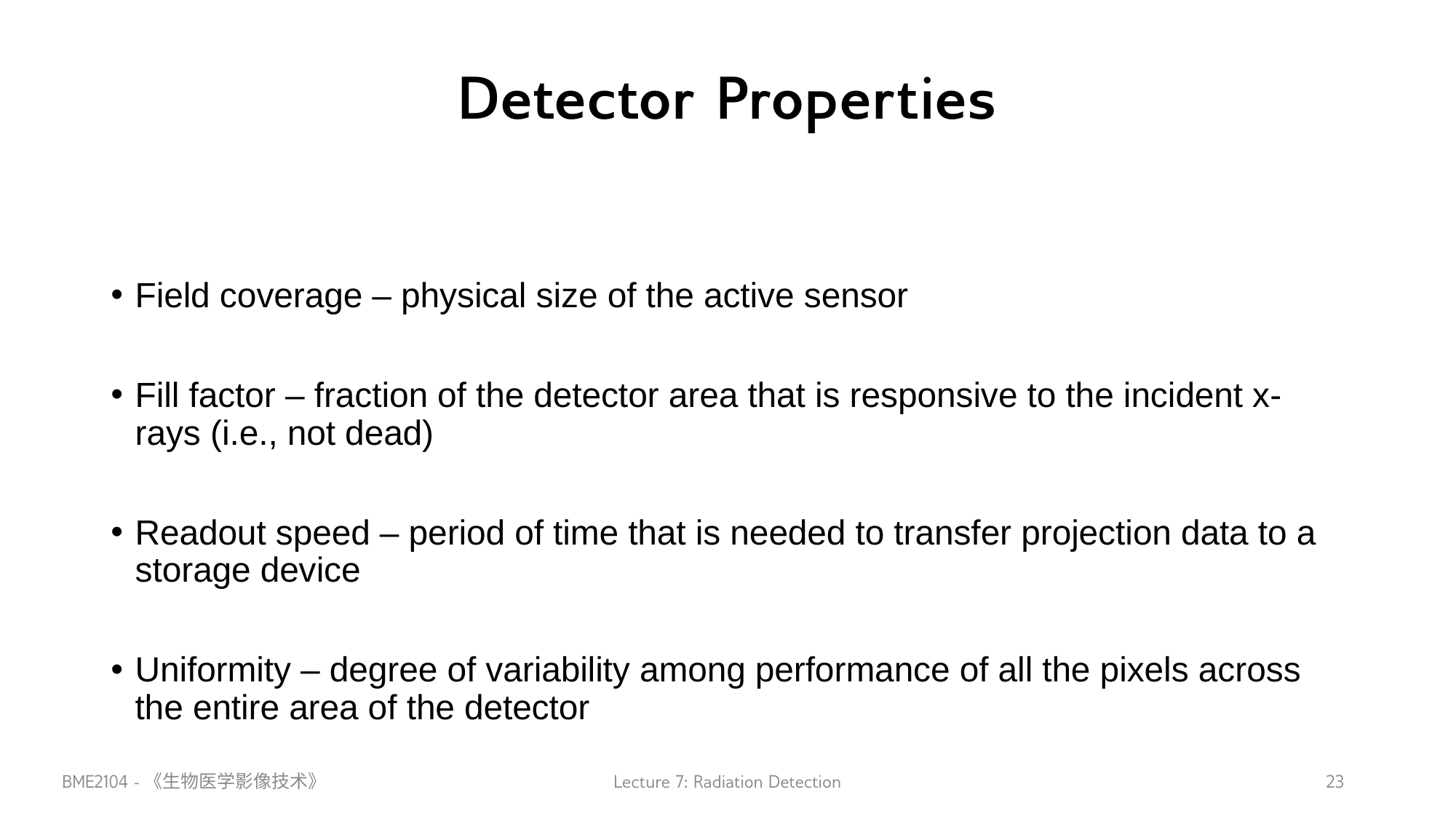

# Detector Properties

Field coverage – physical size of the active sensor

Fill factor – fraction of the detector area that is responsive to the incident x-rays (i.e., not dead)

Readout speed – period of time that is needed to transfer projection data to a storage device

Uniformity – degree of variability among performance of all the pixels across the entire area of the detector

BME2104 -《生物医学影像技术》
Lecture 7: Radiation Detection
23